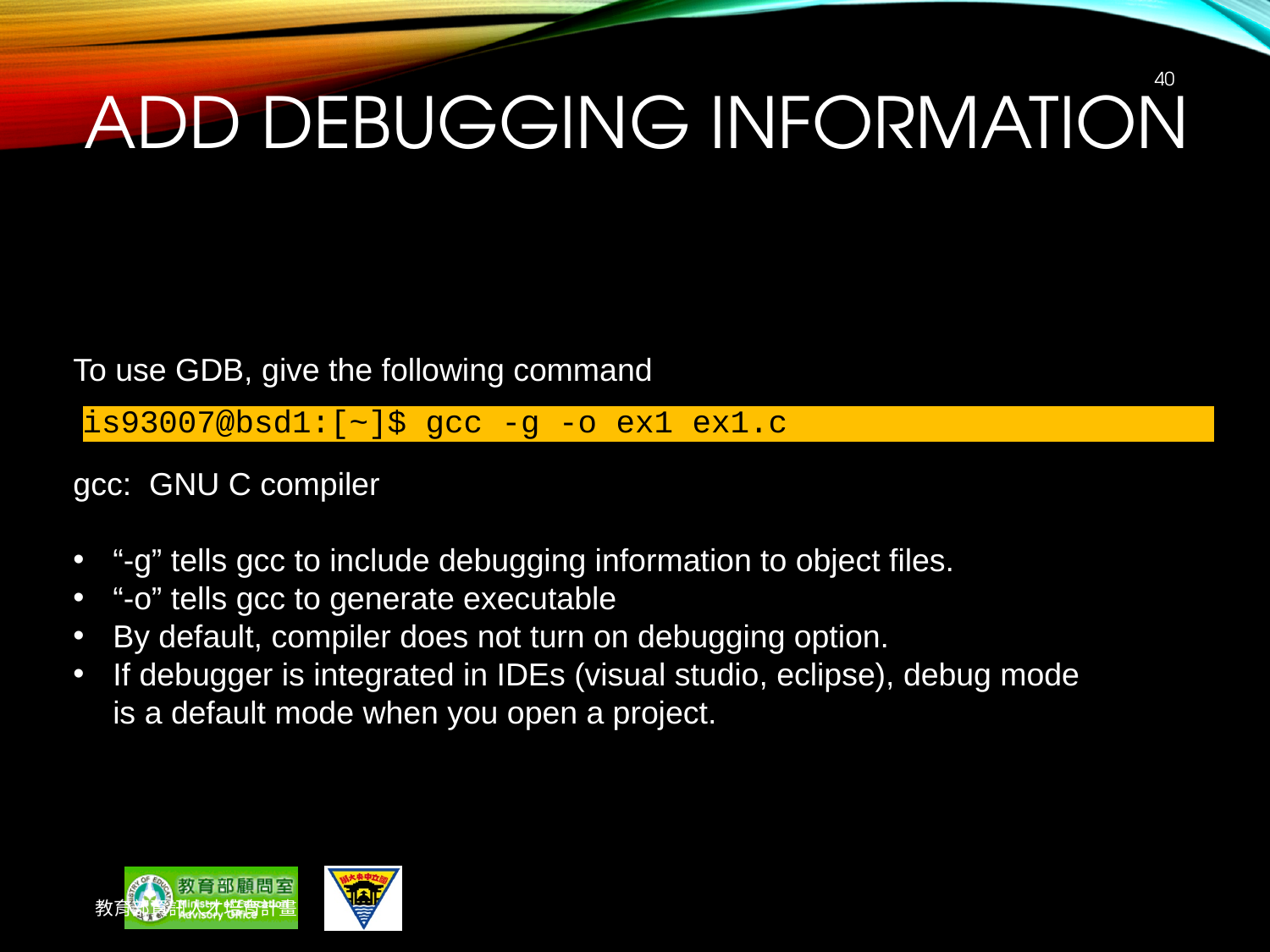

# Add Debugging Information
40

To use GDB, give the following command

gcc:  GNU C compiler

“-g” tells gcc to include debugging information to object files.
“-o” tells gcc to generate executable
By default, compiler does not turn on debugging option.
If debugger is integrated in IDEs (visual studio, eclipse), debug mode
is a default mode when you open a project.

| is93007@bsd1:[~]$ gcc -g -o ex1 ex1.c |
| --- |
教育部資訊人才培育計畫